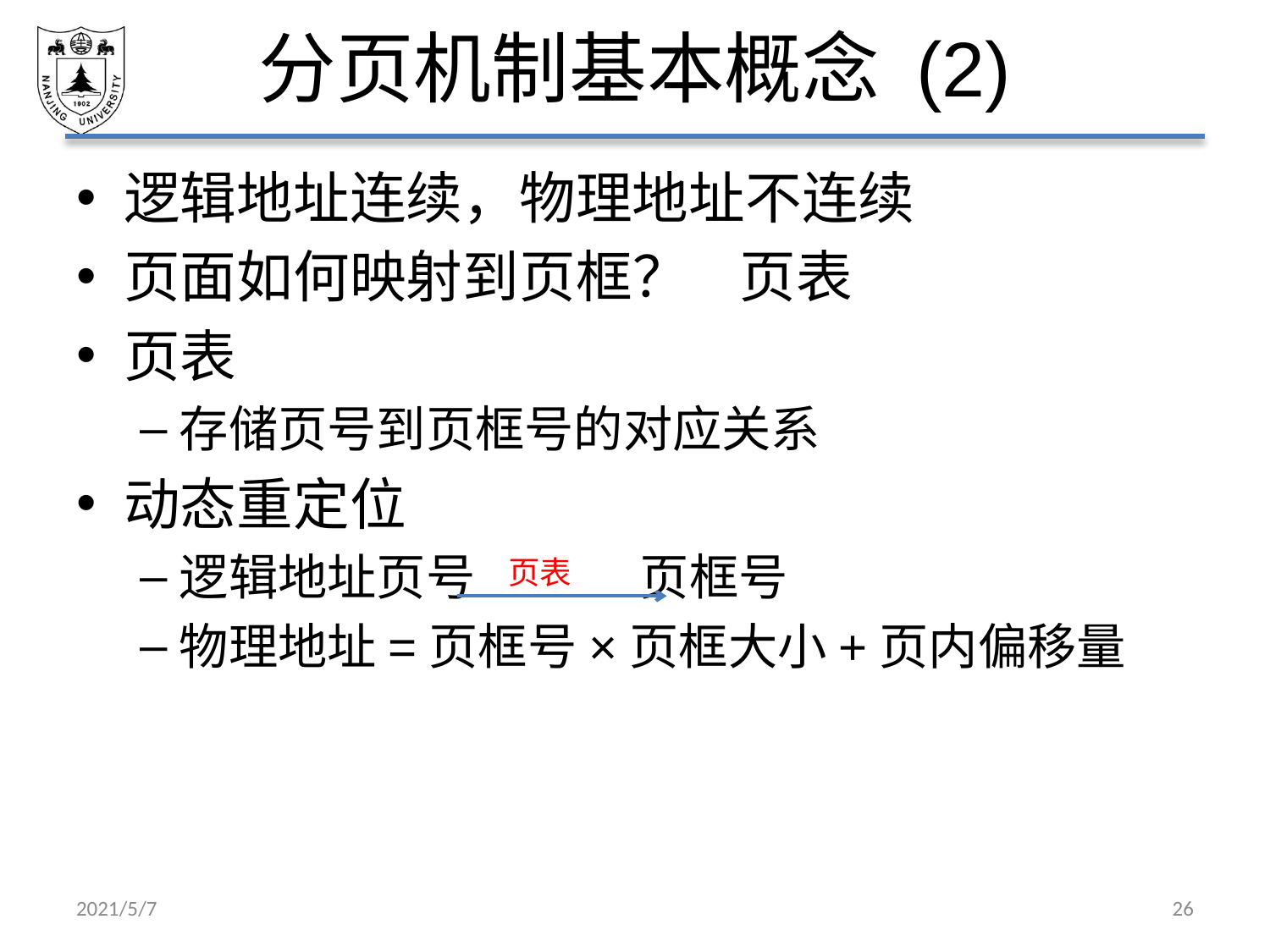

# 分页机制基本概念 (2)
逻辑地址连续，物理地址不连续
页面如何映射到页框？    页表
页表
存储页号到页框号的对应关系
动态重定位
逻辑地址页号               页框号
物理地址=页框号×页框大小+页内偏移量
页表
2021/5/7
26